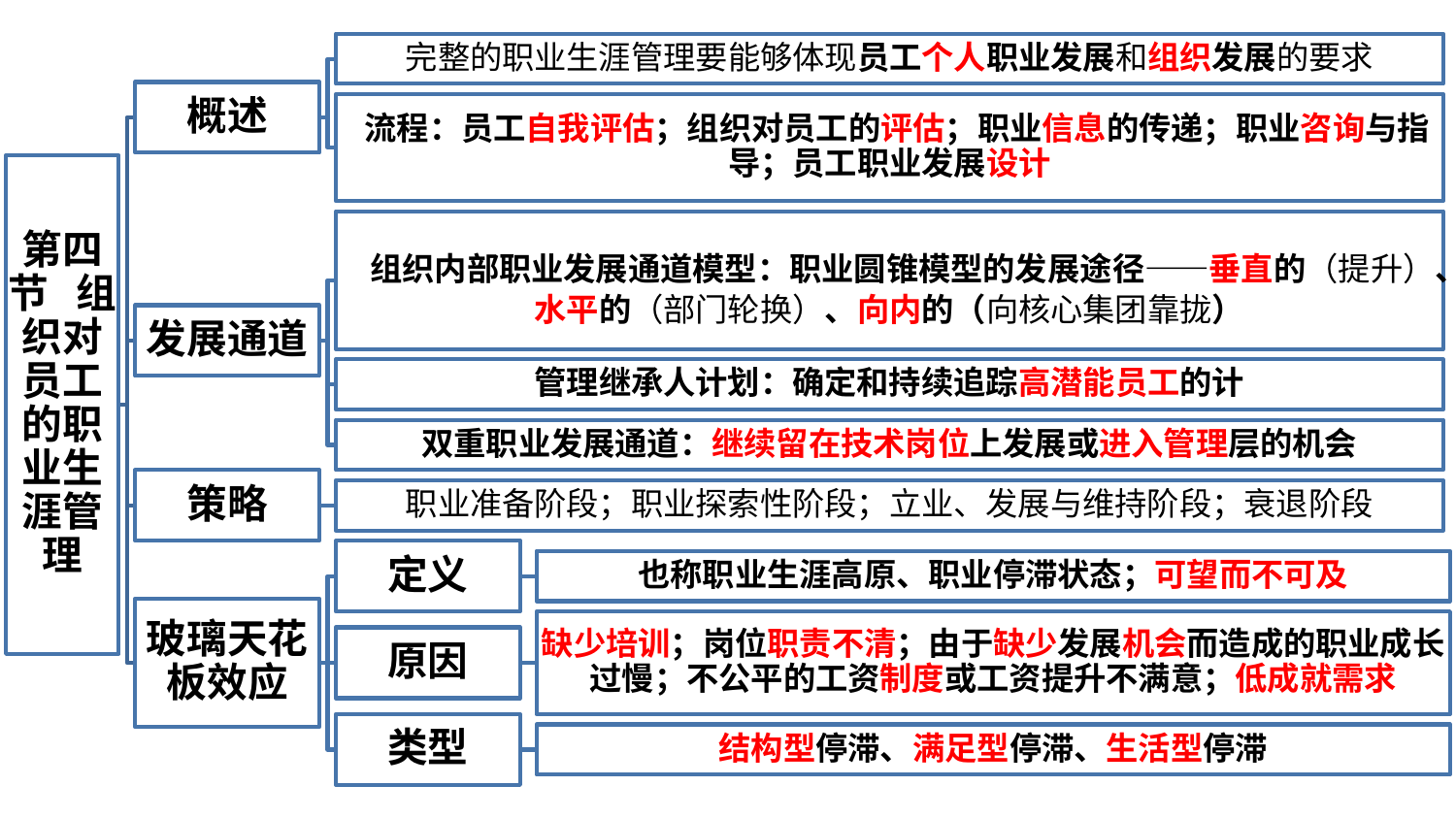

第四节   组织对员工的职业生涯管理
概述
完整的职业生涯管理要能够体现员工个人职业发展和组织发展的要求
 流程：员工自我评估；组织对员工的评估；职业信息的传递；职业咨询与指导；员工职业发展设计
发展通道
 组织内部职业发展通道模型：职业圆锥模型的发展途径——垂直的（提升）、水平的（部门轮换）、向内的（向核心集团靠拢）
管理继承人计划：确定和持续追踪高潜能员工的计
双重职业发展通道：继续留在技术岗位上发展或进入管理层的机会
策略
职业准备阶段；职业探索性阶段；立业、发展与维持阶段；衰退阶段
玻璃天花板效应
定义
也称职业生涯高原、职业停滞状态；可望而不可及
原因
缺少培训；岗位职责不清；由于缺少发展机会而造成的职业成长过慢；不公平的工资制度或工资提升不满意；低成就需求
类型
结构型停滞、满足型停滞、生活型停滞
多题型